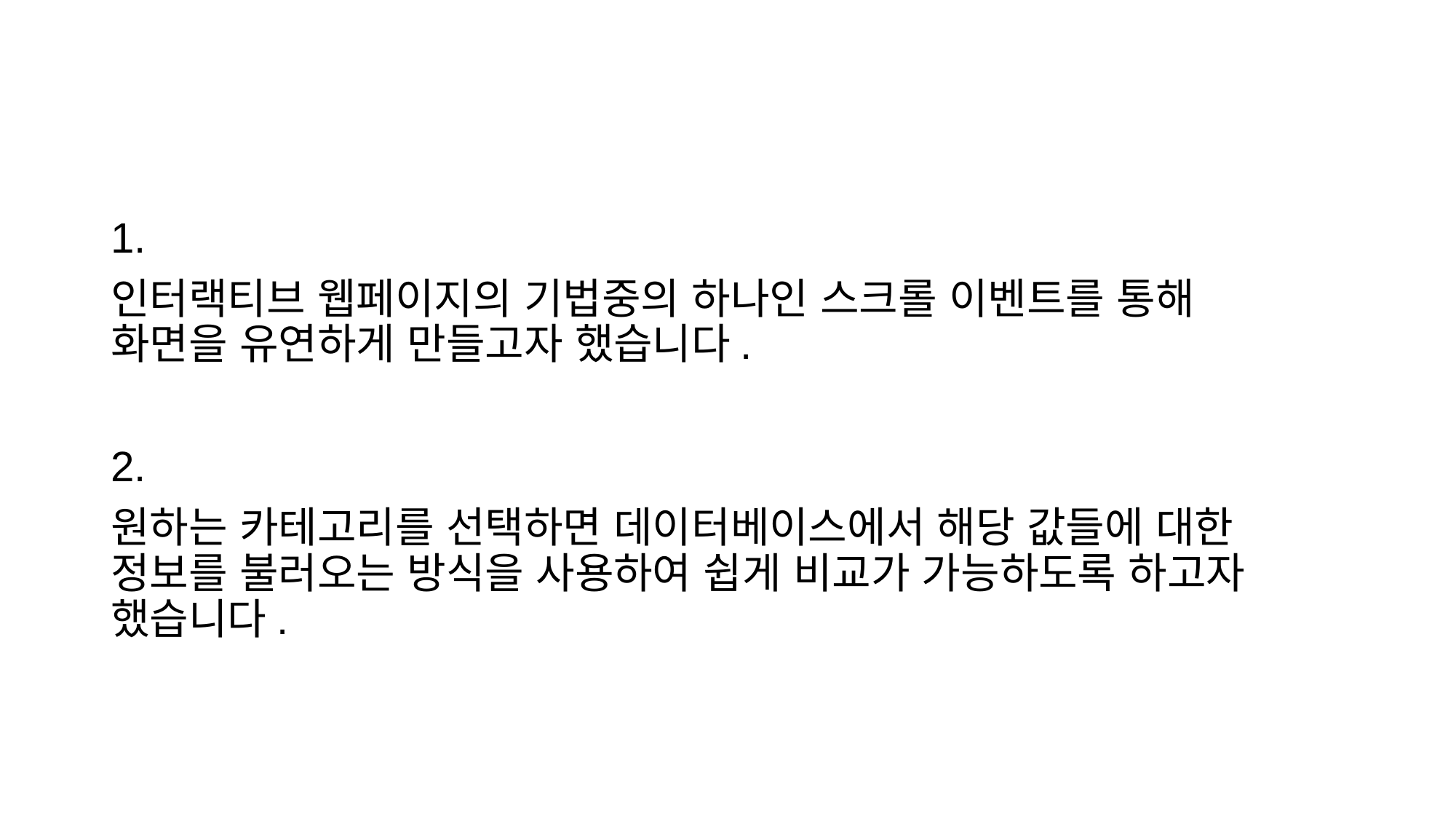

1.
인터랙티브 웹페이지의 기법중의 하나인 스크롤 이벤트를 통해       화면을 유연하게 만들고자 했습니다.

2.
원하는 카테고리를 선택하면 데이터베이스에서 해당 값들에 대한 정보를 불러오는 방식을 사용하여 쉽게 비교가 가능하도록 하고자 했습니다.